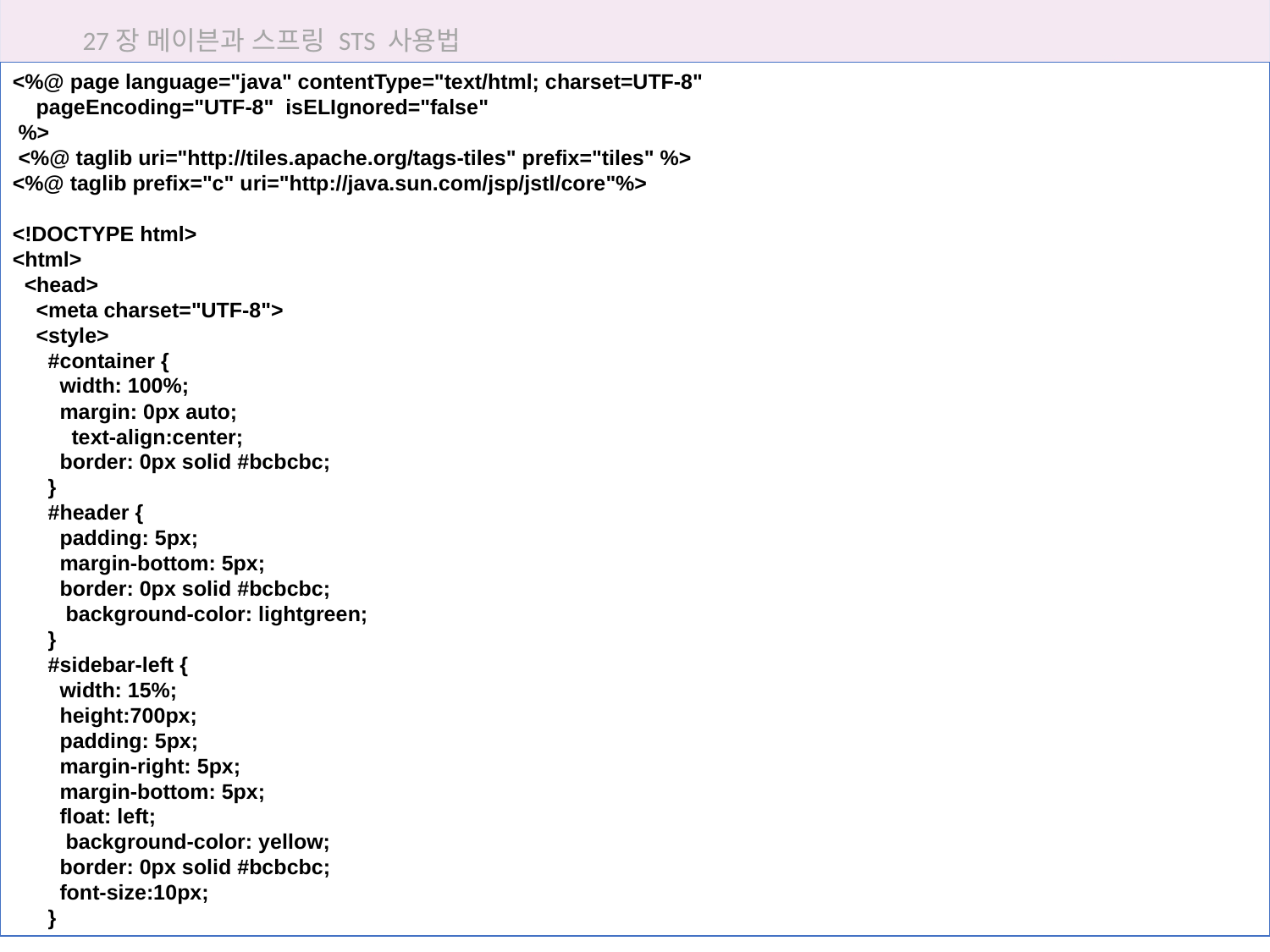

27장 메이븐과 스프링 STS 사용법
<%@ page language="java" contentType="text/html; charset=UTF-8"
    pageEncoding="UTF-8"  isELIgnored="false"
 %>
 <%@ taglib uri="http://tiles.apache.org/tags-tiles" prefix="tiles" %>
<%@ taglib prefix="c" uri="http://java.sun.com/jsp/jstl/core"%>

<!DOCTYPE html>
<html>
  <head>
    <meta charset="UTF-8">
    <style>
      #container {
        width: 100%;
        margin: 0px auto;
          text-align:center;
        border: 0px solid #bcbcbc;
      }
      #header {
        padding: 5px;
        margin-bottom: 5px;
        border: 0px solid #bcbcbc;
         background-color: lightgreen;
      }
      #sidebar-left {
        width: 15%;
        height:700px;
        padding: 5px;
        margin-right: 5px;
        margin-bottom: 5px;
        float: left;
         background-color: yellow;
        border: 0px solid #bcbcbc;
        font-size:10px;
      }